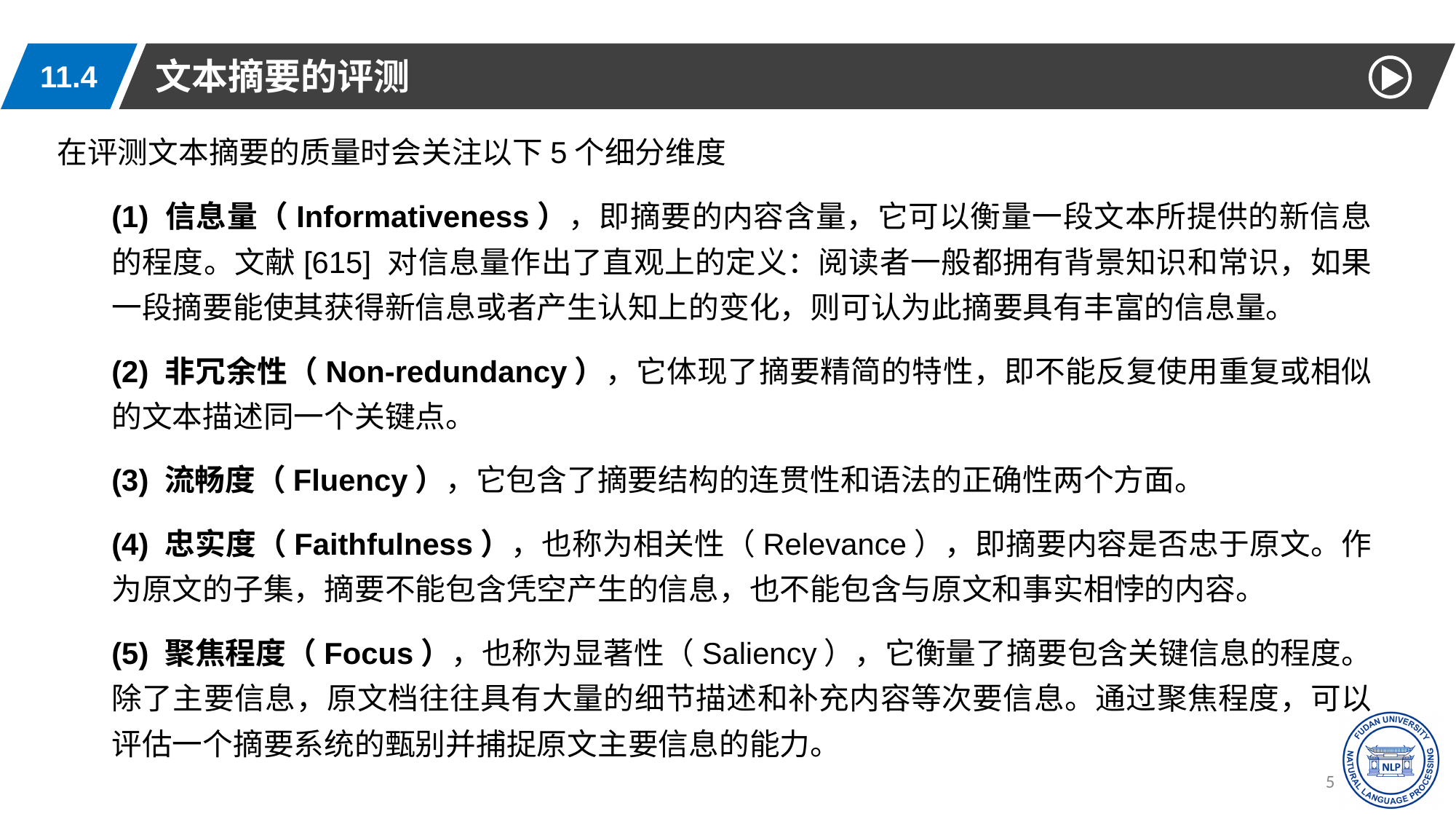

文本摘要的评测
11.4

在评测文本摘要的质量时会关注以下5个细分维度
(1) 信息量（Informativeness），即摘要的内容含量，它可以衡量一段文本所提供的新信息的程度。文献[615] 对信息量作出了直观上的定义：阅读者一般都拥有背景知识和常识，如果一段摘要能使其获得新信息或者产生认知上的变化，则可认为此摘要具有丰富的信息量。
(2) 非冗余性（Non-redundancy），它体现了摘要精简的特性，即不能反复使用重复或相似的文本描述同一个关键点。
(3) 流畅度（Fluency），它包含了摘要结构的连贯性和语法的正确性两个方面。
(4) 忠实度（Faithfulness），也称为相关性（Relevance），即摘要内容是否忠于原文。作为原文的子集，摘要不能包含凭空产生的信息，也不能包含与原文和事实相悖的内容。
(5) 聚焦程度（Focus），也称为显著性（Saliency），它衡量了摘要包含关键信息的程度。除了主要信息，原文档往往具有大量的细节描述和补充内容等次要信息。通过聚焦程度，可以评估一个摘要系统的甄别并捕捉原文主要信息的能力。
58